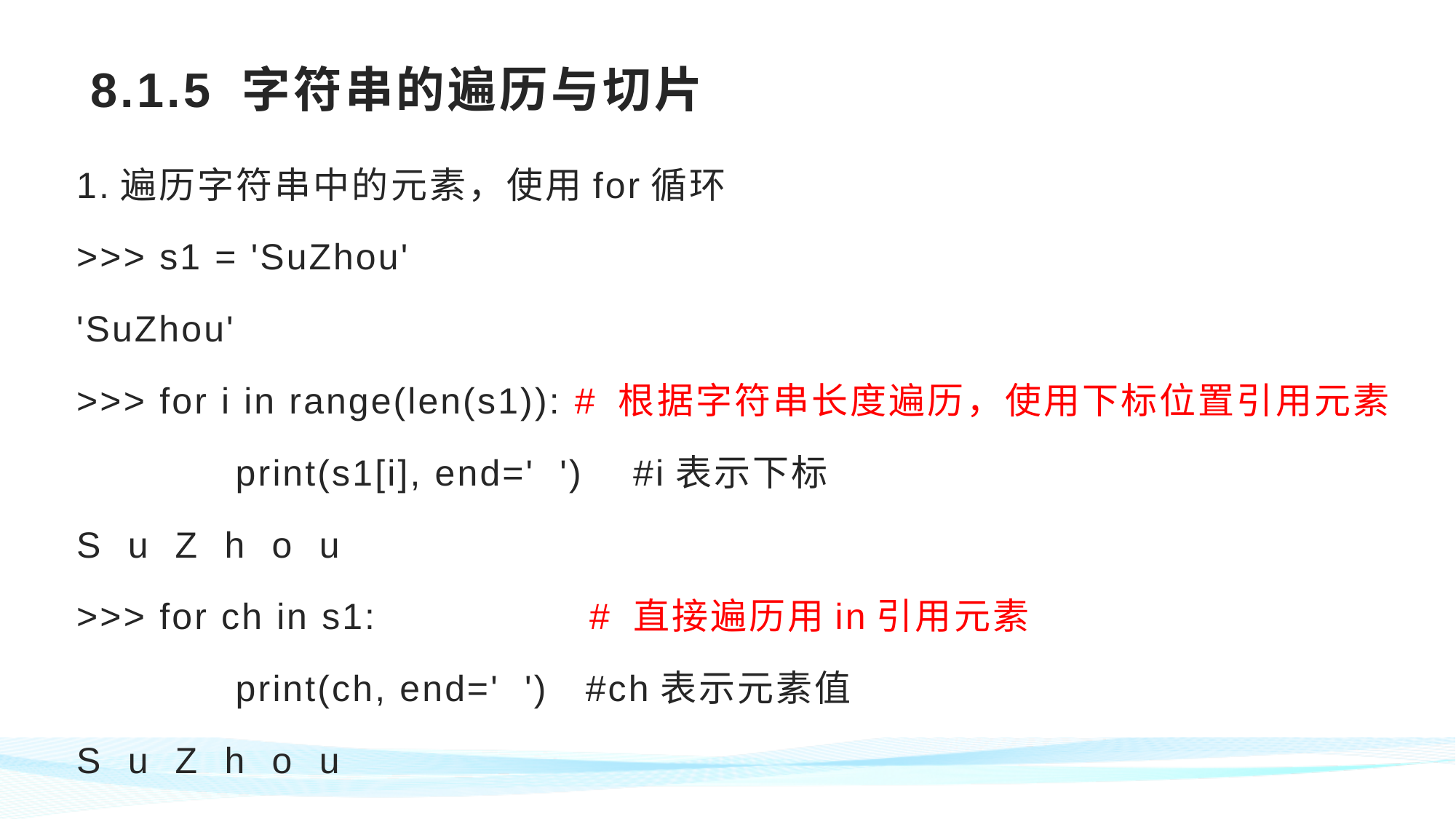

# 8.1.5 字符串的遍历与切片
1.遍历字符串中的元素，使用for循环
>>> s1 = 'SuZhou'
'SuZhou'
>>> for i in range(len(s1)): # 根据字符串长度遍历，使用下标位置引用元素
	    print(s1[i], end='  ')    #i表示下标
S  u  Z  h  o  u
>>> for ch in s1:                 # 直接遍历用in引用元素
	    print(ch, end='  ')   #ch表示元素值
S  u  Z  h  o  u